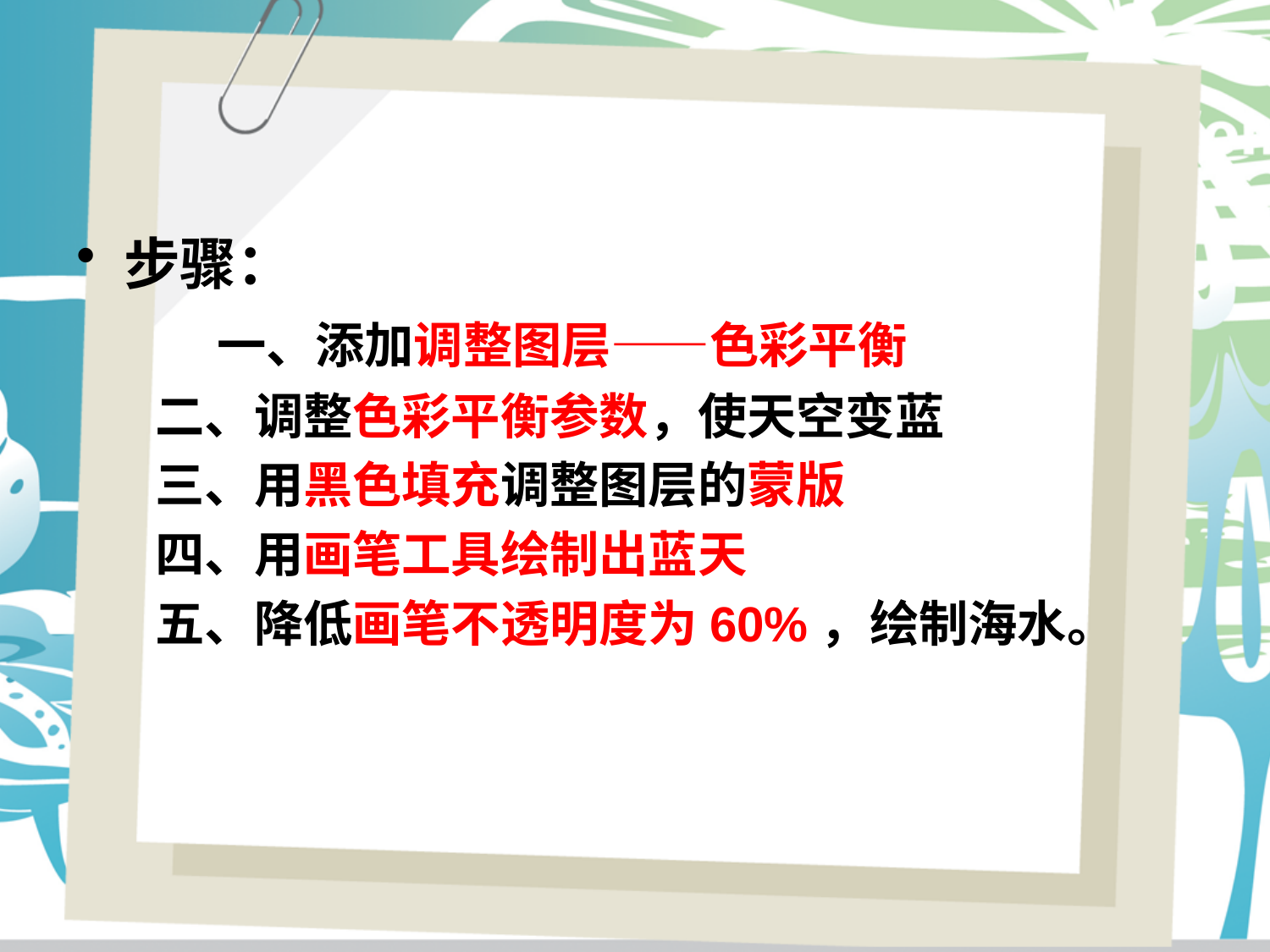

#
步骤：
          一、添加调整图层——色彩平衡
      二、调整色彩平衡参数，使天空变蓝
      三、用黑色填充调整图层的蒙版
      四、用画笔工具绘制出蓝天
      五、降低画笔不透明度为60%，绘制海水。